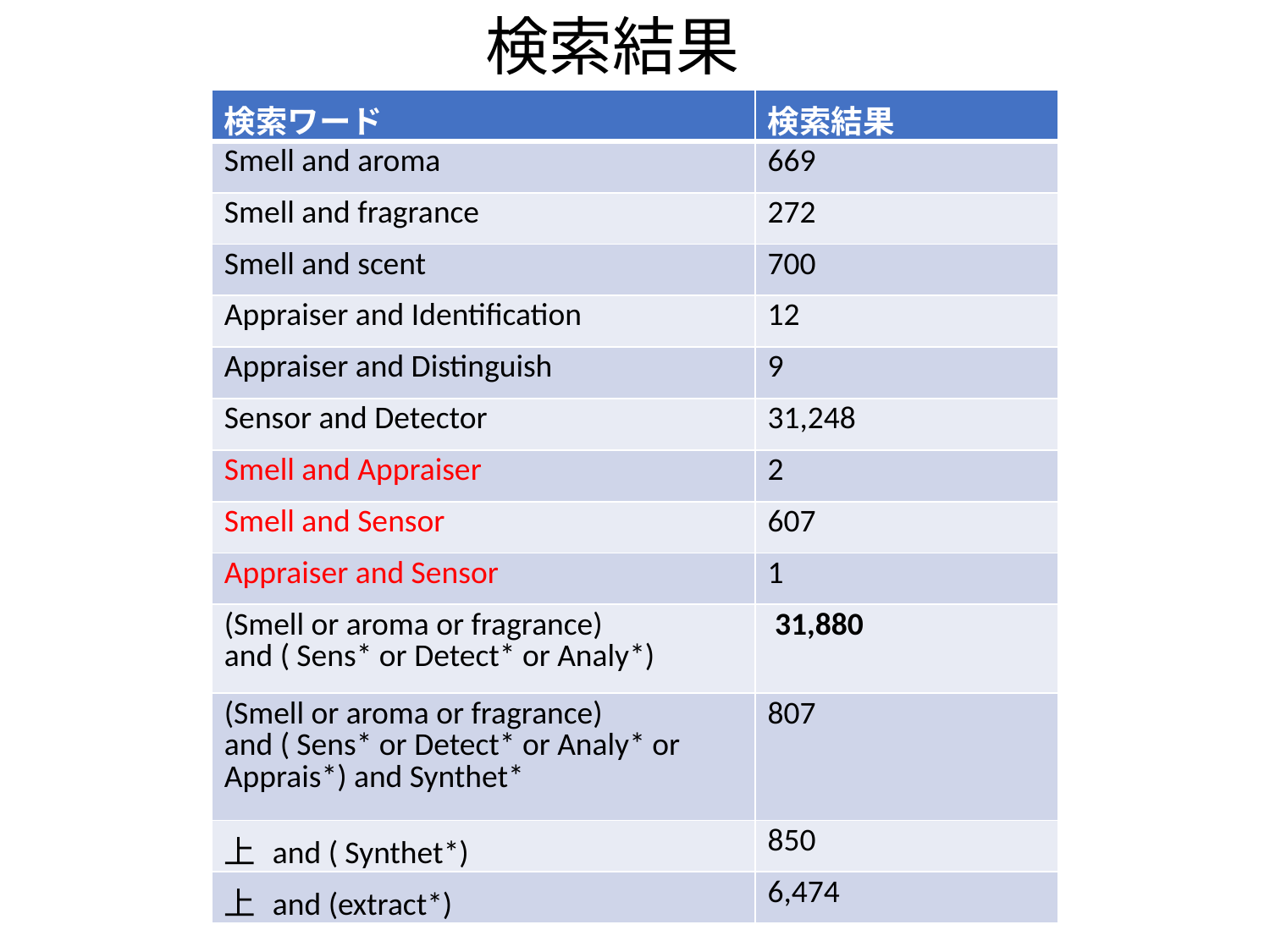

検索結果
| 検索ワード | 検索結果 |
| --- | --- |
| Smell and aroma | 669 |
| Smell and fragrance | 272 |
| Smell and scent | 700 |
| Appraiser and Identification | 12 |
| Appraiser and Distinguish | 9 |
| Sensor and Detector | 31,248 |
| Smell and Appraiser | 2 |
| Smell and Sensor | 607 |
| Appraiser and Sensor | 1 |
| (Smell or aroma or fragrance) and ( Sens\* or Detect\* or Analy\*) | 31,880 |
| (Smell or aroma or fragrance) and ( Sens\* or Detect\* or Analy\* or Apprais\*) and Synthet\* | 807 |
| 上 and ( Synthet\*) | 850 |
| 上 and (extract\*) | 6,474 |